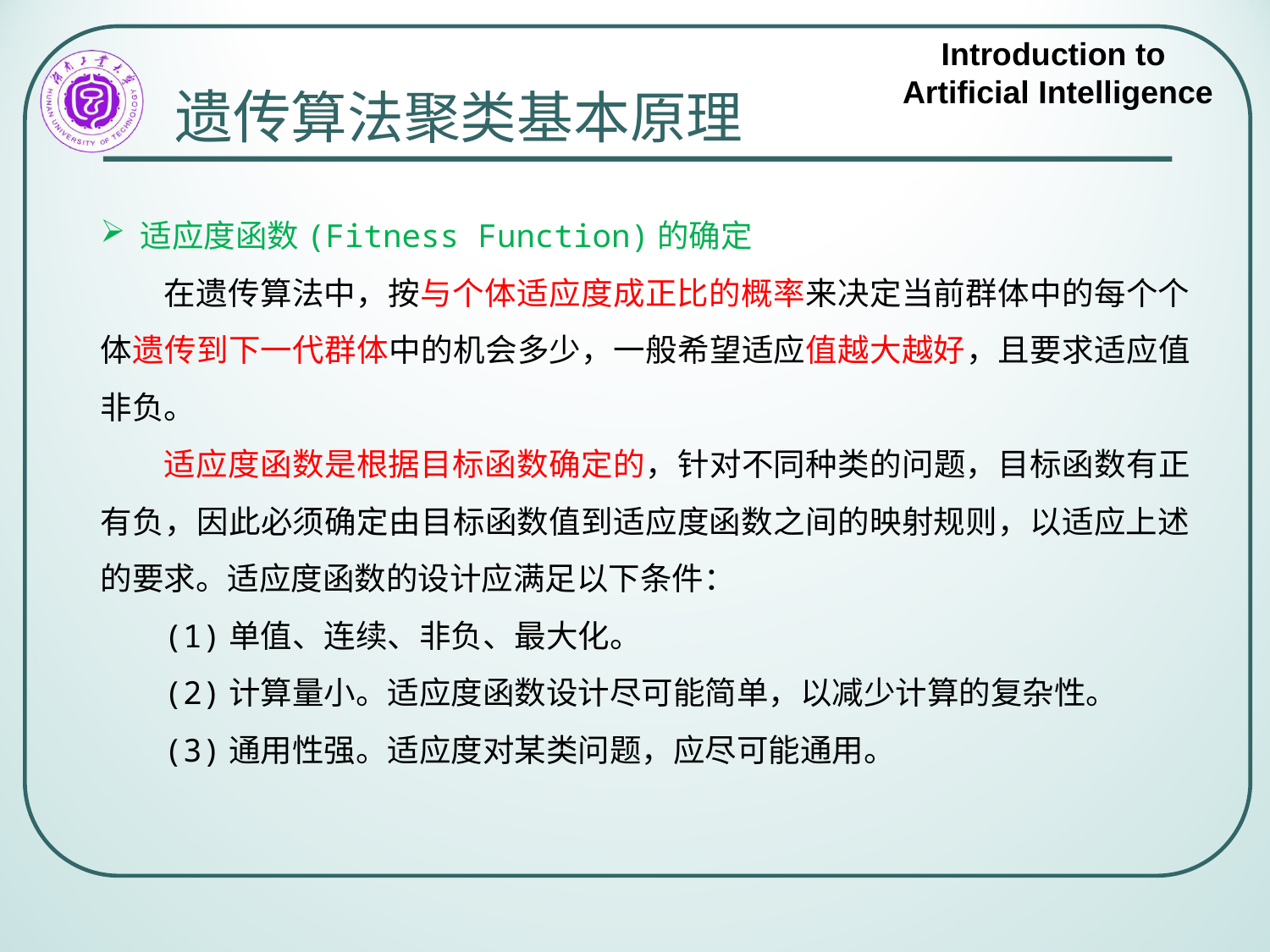

# 遗传算法聚类基本原理
适应度函数(Fitness Function)的确定
在遗传算法中，按与个体适应度成正比的概率来决定当前群体中的每个个体遗传到下一代群体中的机会多少，一般希望适应值越大越好，且要求适应值非负。
适应度函数是根据目标函数确定的，针对不同种类的问题，目标函数有正有负，因此必须确定由目标函数值到适应度函数之间的映射规则，以适应上述的要求。适应度函数的设计应满足以下条件：
(1)单值、连续、非负、最大化。
(2)计算量小。适应度函数设计尽可能简单，以减少计算的复杂性。
(3)通用性强。适应度对某类问题，应尽可能通用。